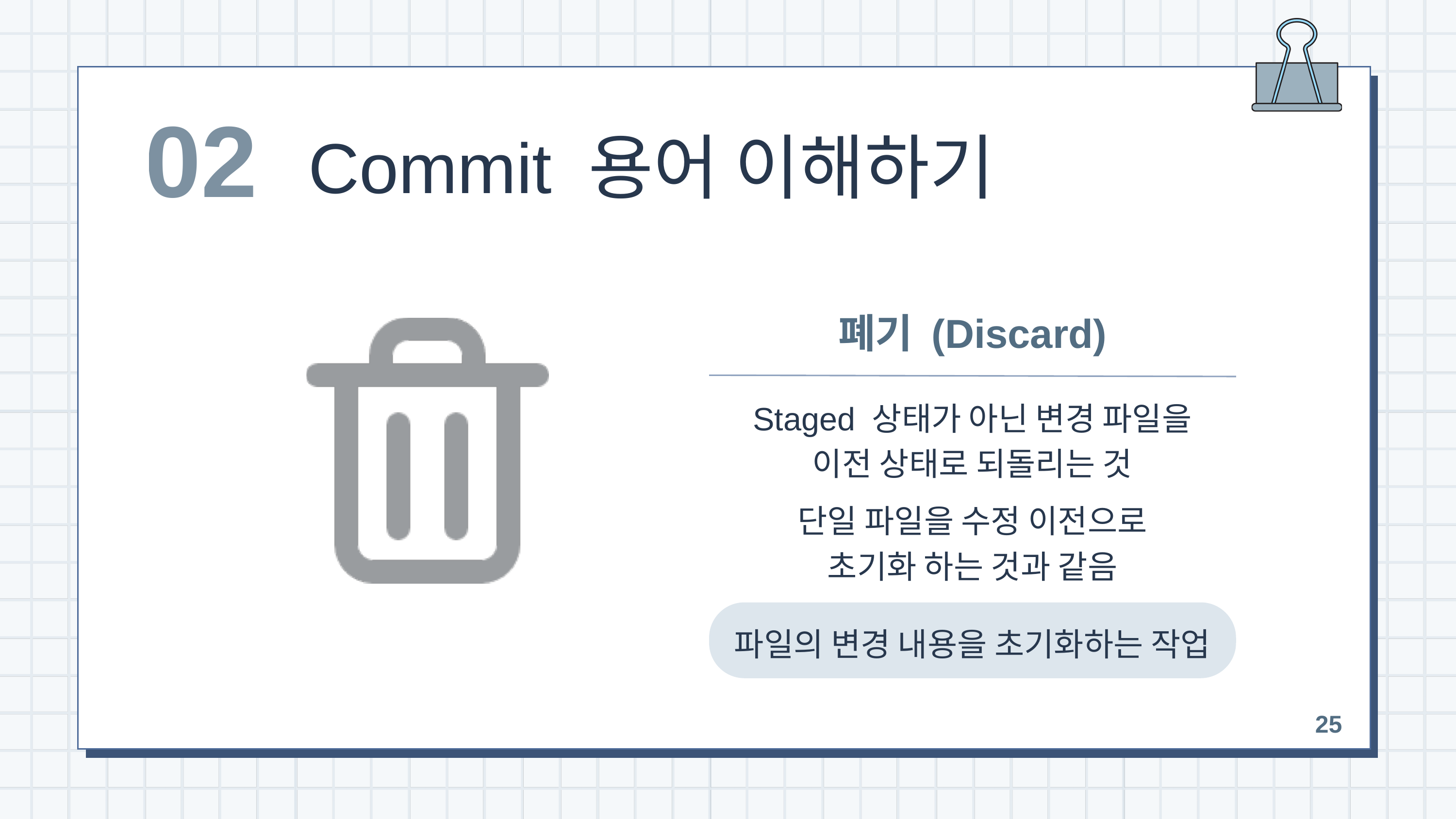

02
Commit 용어 이해하기
폐기 (Discard)

Staged 상태가 아닌 변경 파일을
이전 상태로 되돌리는 것
단일 파일을 수정 이전으로
초기화 하는 것과 같음

파일의 변경 내용을 초기화하는 작업
25